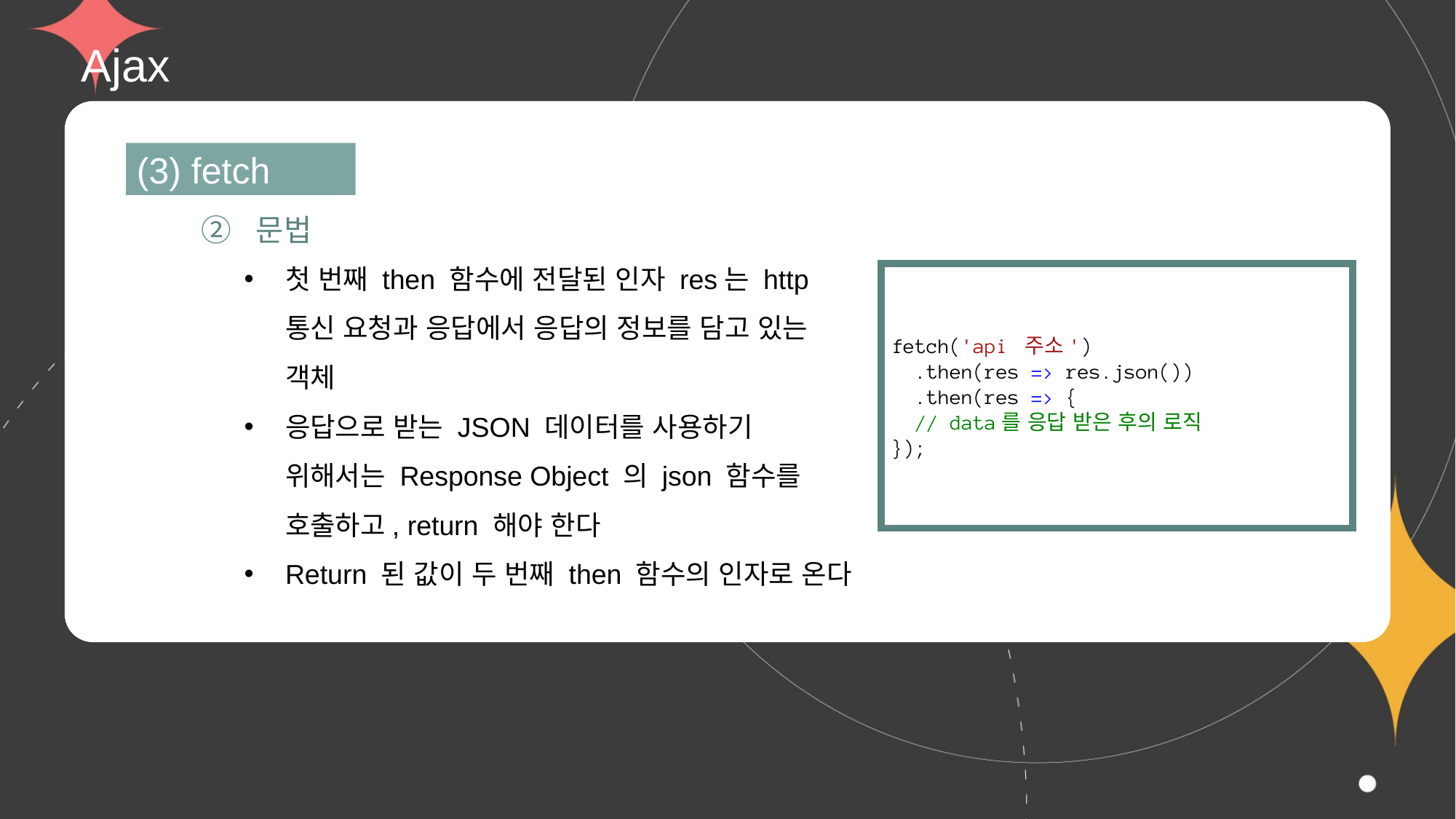

# Ajax
(3) fetch
②  문법
첫 번째 then 함수에 전달된 인자 res는 http 통신 요청과 응답에서 응답의 정보를 담고 있는 객체
응답으로 받는 JSON 데이터를 사용하기 위해서는 Response Object 의 json 함수를 호출하고, return 해야 한다
Return 된 값이 두 번째 then 함수의 인자로 온다
fetch('api 주소')
  .then(res => res.json())
  .then(res => {
  // data를 응답 받은 후의 로직
});